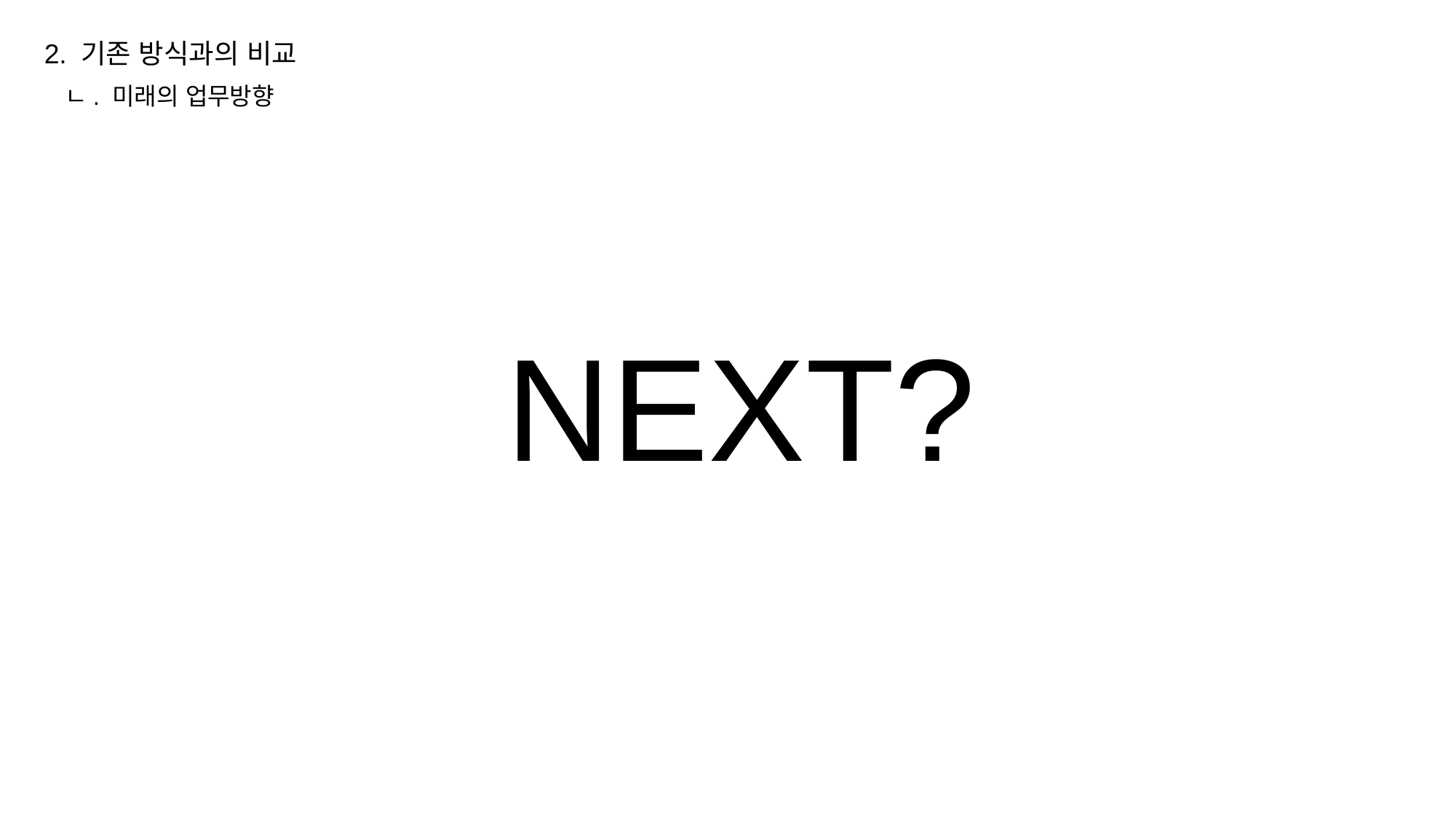

2. 기존 방식과의 비교
ㄴ. 미래의 업무방향
NEXT?